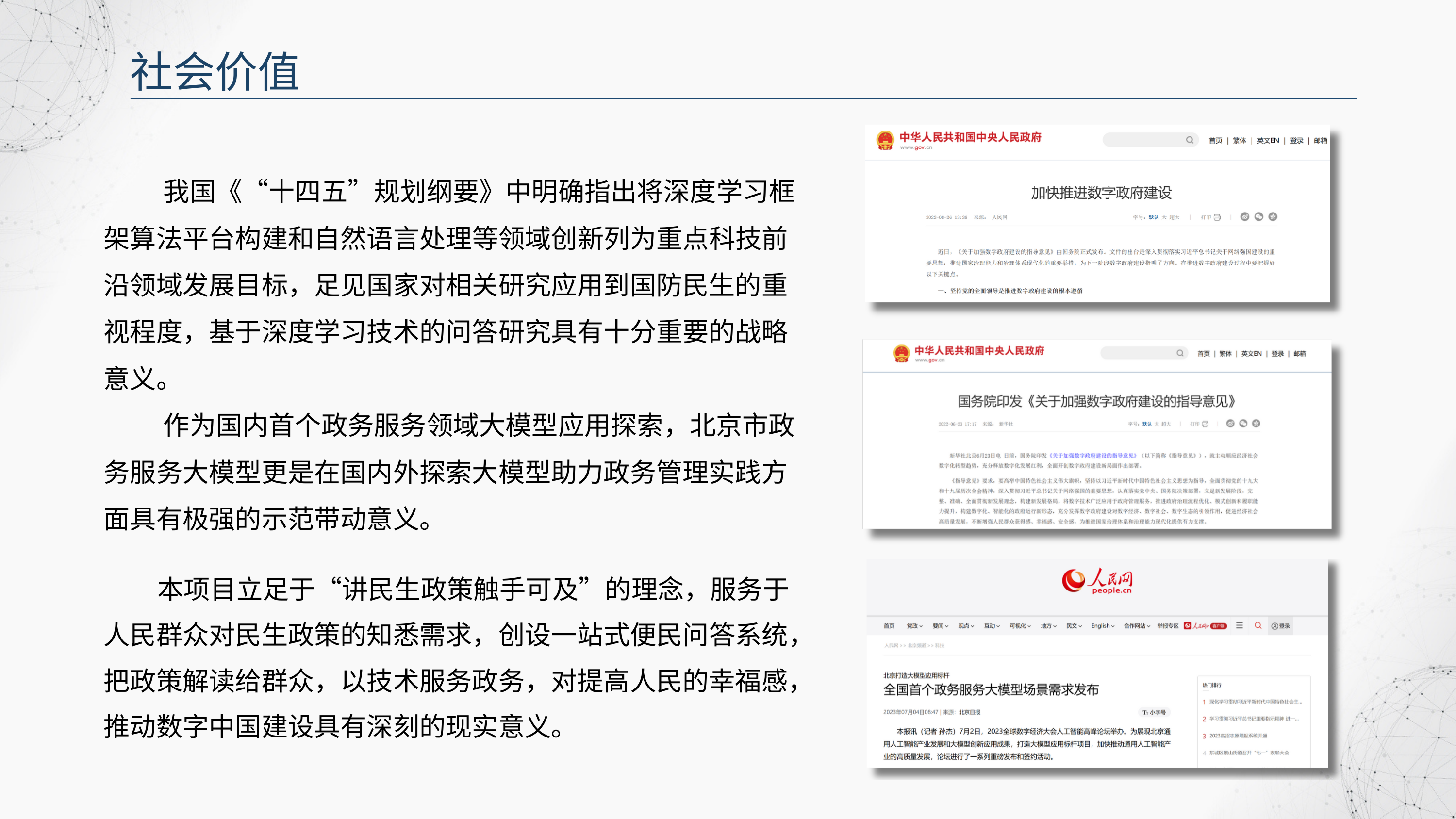

社会价值

         我国《“十四五”规划纲要》中明确指出将深度学习框架算法平台构建和自然语言处理等领域创新列为重点科技前沿领域发展目标，足见国家对相关研究应用到国防民生的重视程度，基于深度学习技术的问答研究具有十分重要的战略意义。
         作为国内首个政务服务领域大模型应用探索，北京市政务服务大模型更是在国内外探索大模型助力政务管理实践方面具有极强的示范带动意义。

        本项目立足于“讲民生政策触手可及”的理念，服务于人民群众对民生政策的知悉需求，创设一站式便民问答系统，把政策解读给群众，以技术服务政务，对提高人民的幸福感，推动数字中国建设具有深刻的现实意义。